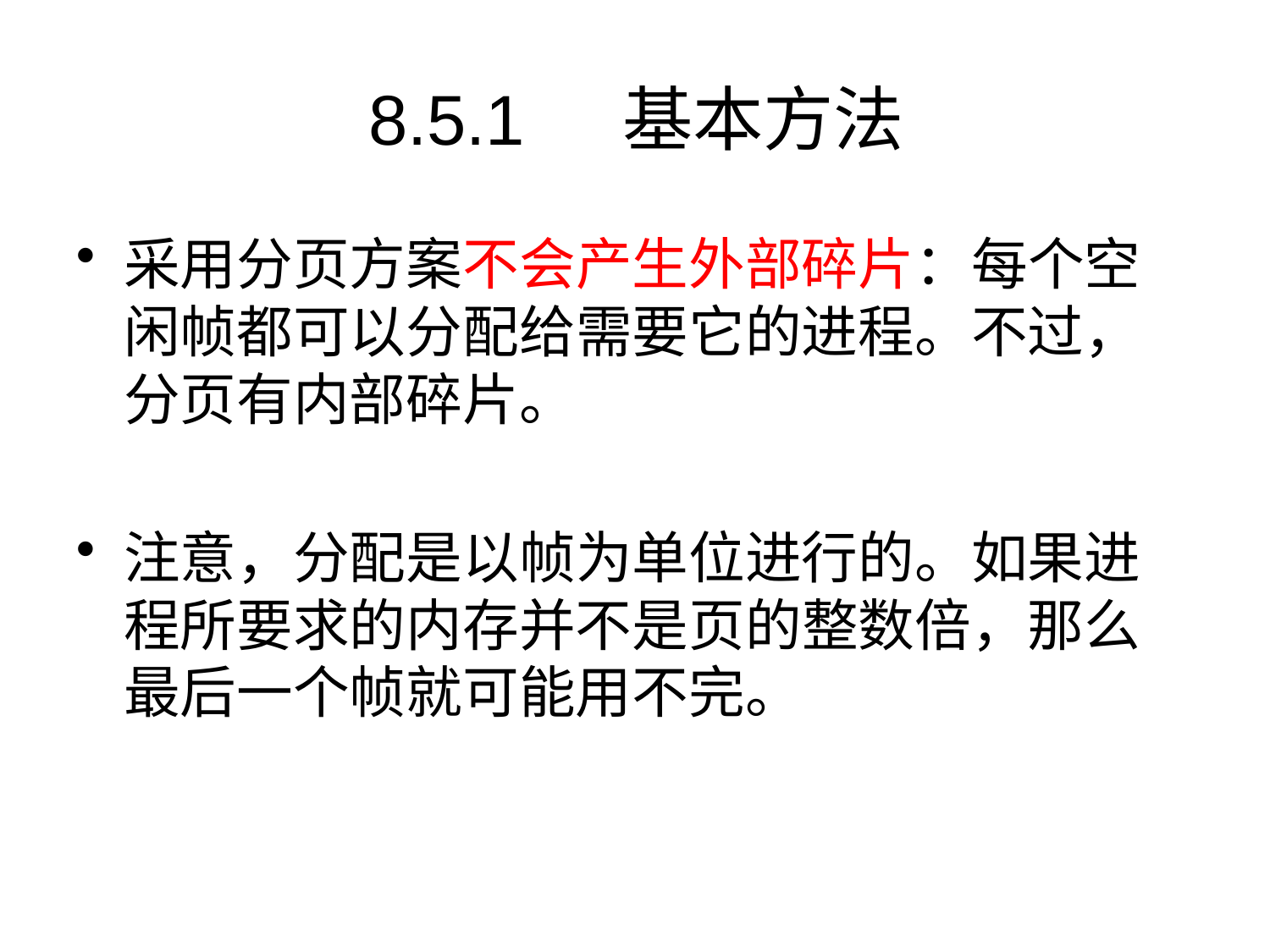

# 8.5.1	基本方法
采用分页方案不会产生外部碎片：每个空闲帧都可以分配给需要它的进程。不过，分页有内部碎片。

注意，分配是以帧为单位进行的。如果进程所要求的内存并不是页的整数倍，那么最后一个帧就可能用不完。